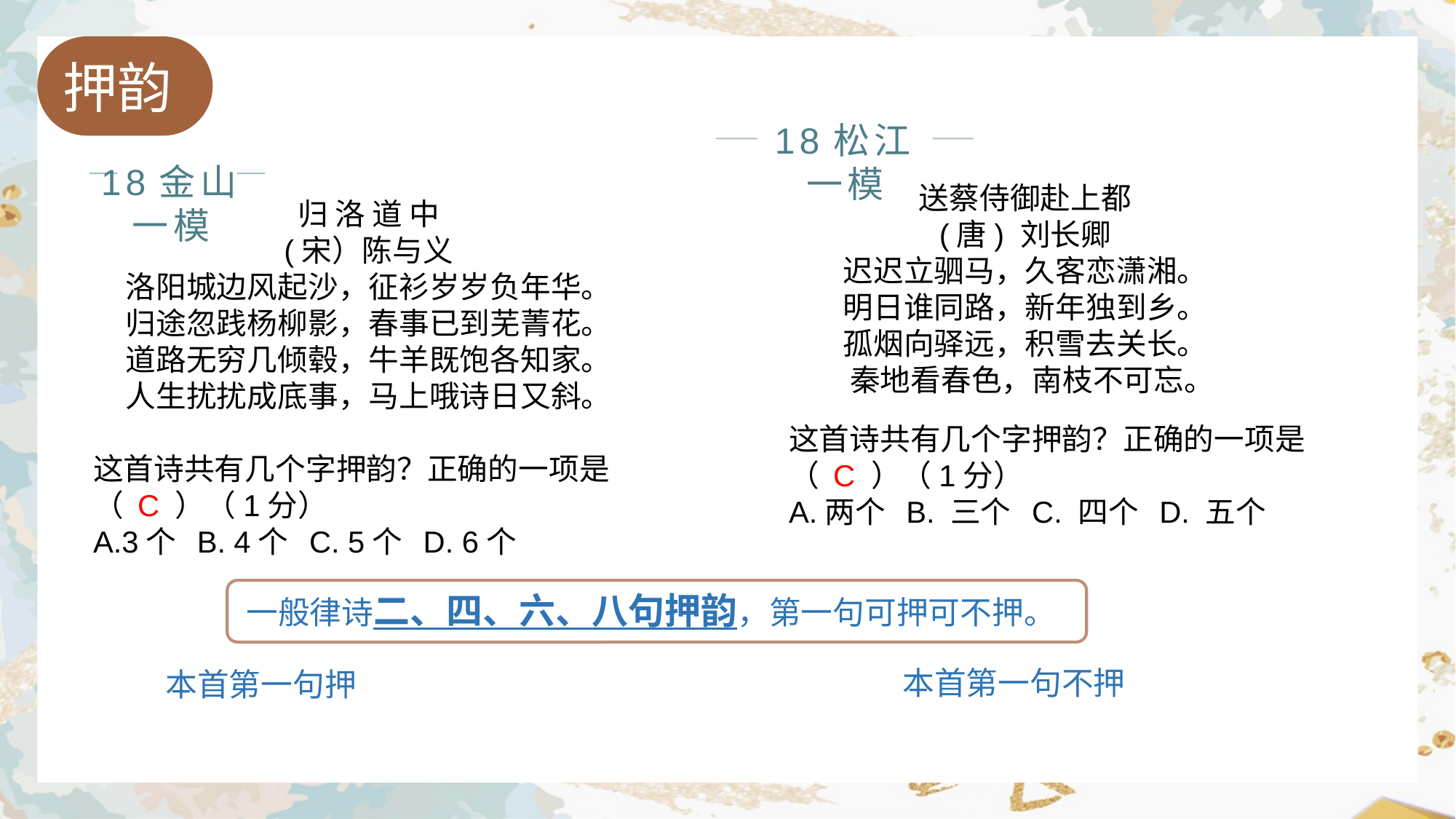

押韵
18松江一模
18金山一模
归 洛 道 中
(宋）陈与义
洛阳城边风起沙，征衫岁岁负年华。
归途忽践杨柳影，春事已到芜菁花。
道路无穷几倾毂，牛羊既饱各知家。
人生扰扰成底事，马上哦诗日又斜。

这首诗共有几个字押韵？正确的一项是（ C ）（1分）
A.3个  B. 4个  C. 5个  D. 6个

送蔡侍御赴上都
(唐) 刘长卿
迟迟立驷马，久客恋潇湘。
明日谁同路，新年独到乡。
孤烟向驿远，积雪去关长。
 秦地看春色，南枝不可忘。
这首诗共有几个字押韵？正确的一项是（ C ）（1分）
A.两个  B. 三个  C. 四个  D. 五个

一般律诗二、四、六、八句押韵，第一句可押可不押。
本首第一句不押
本首第一句押